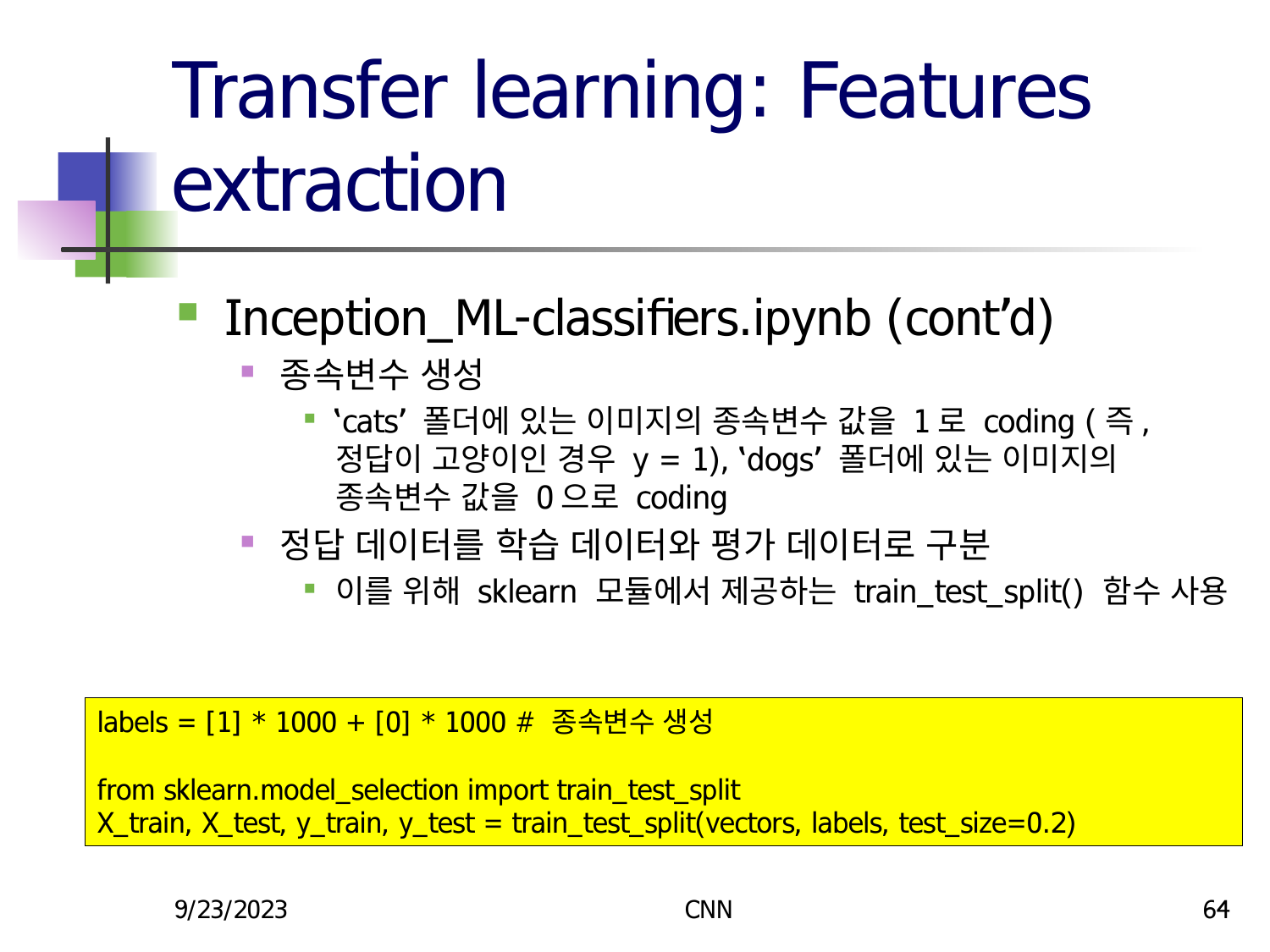

# Transfer learning: Features extraction
Inception_ML-classifiers.ipynb (cont’d)
종속변수 생성
‘cats’ 폴더에 있는 이미지의 종속변수 값을 1로 coding (즉, 정답이 고양이인 경우 y = 1), ‘dogs’ 폴더에 있는 이미지의 종속변수 값을 0으로 coding
정답 데이터를 학습 데이터와 평가 데이터로 구분
이를 위해 sklearn 모듈에서 제공하는 train_test_split() 함수 사용
labels = [1] * 1000 + [0] * 1000 # 종속변수 생성

from sklearn.model_selection import train_test_split
X_train, X_test, y_train, y_test = train_test_split(vectors, labels, test_size=0.2)
9/23/2023
CNN
64